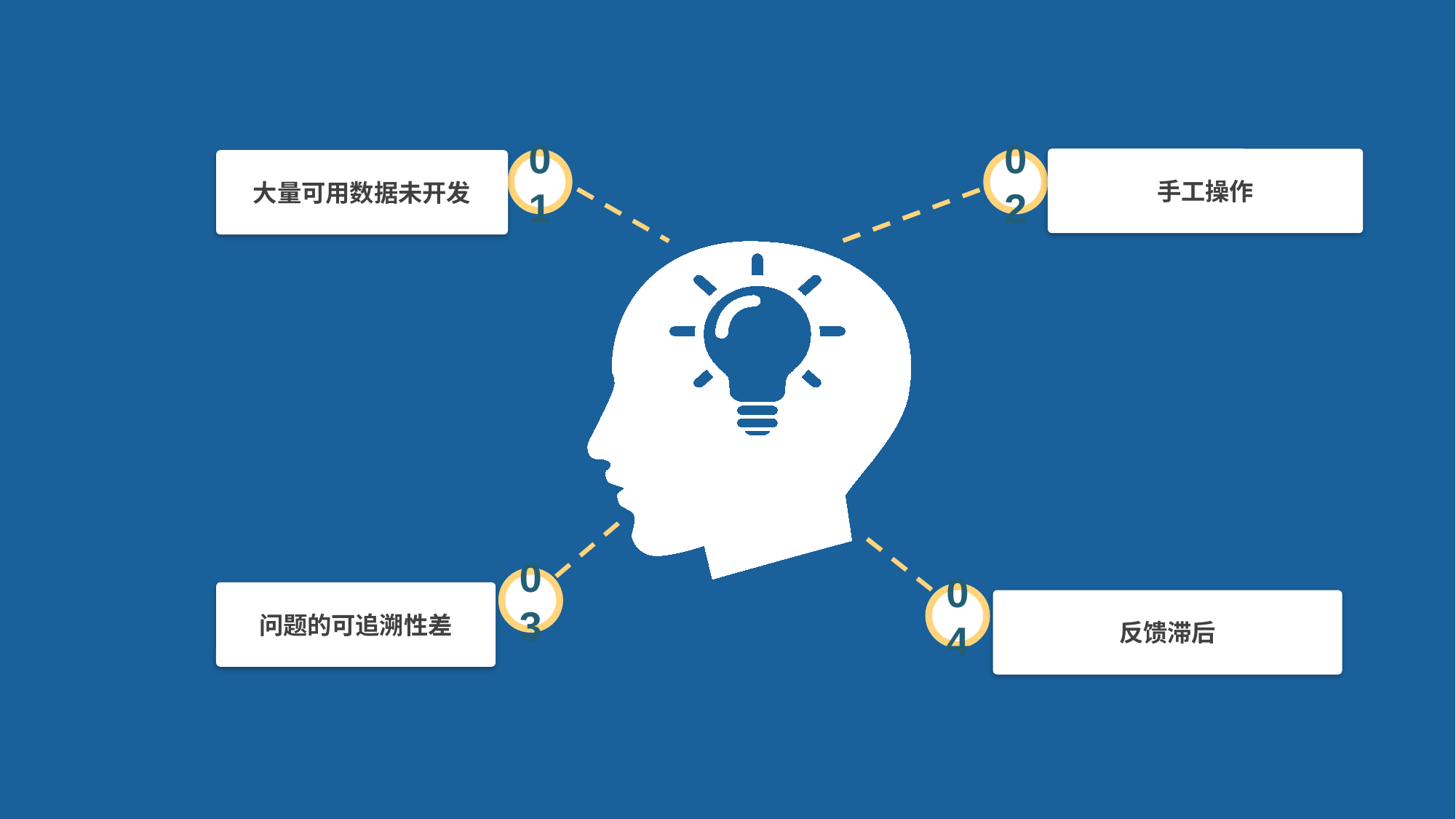

手工操作
02
大量可用数据未开发
01

03
问题的可追溯性差
04
反馈滞后